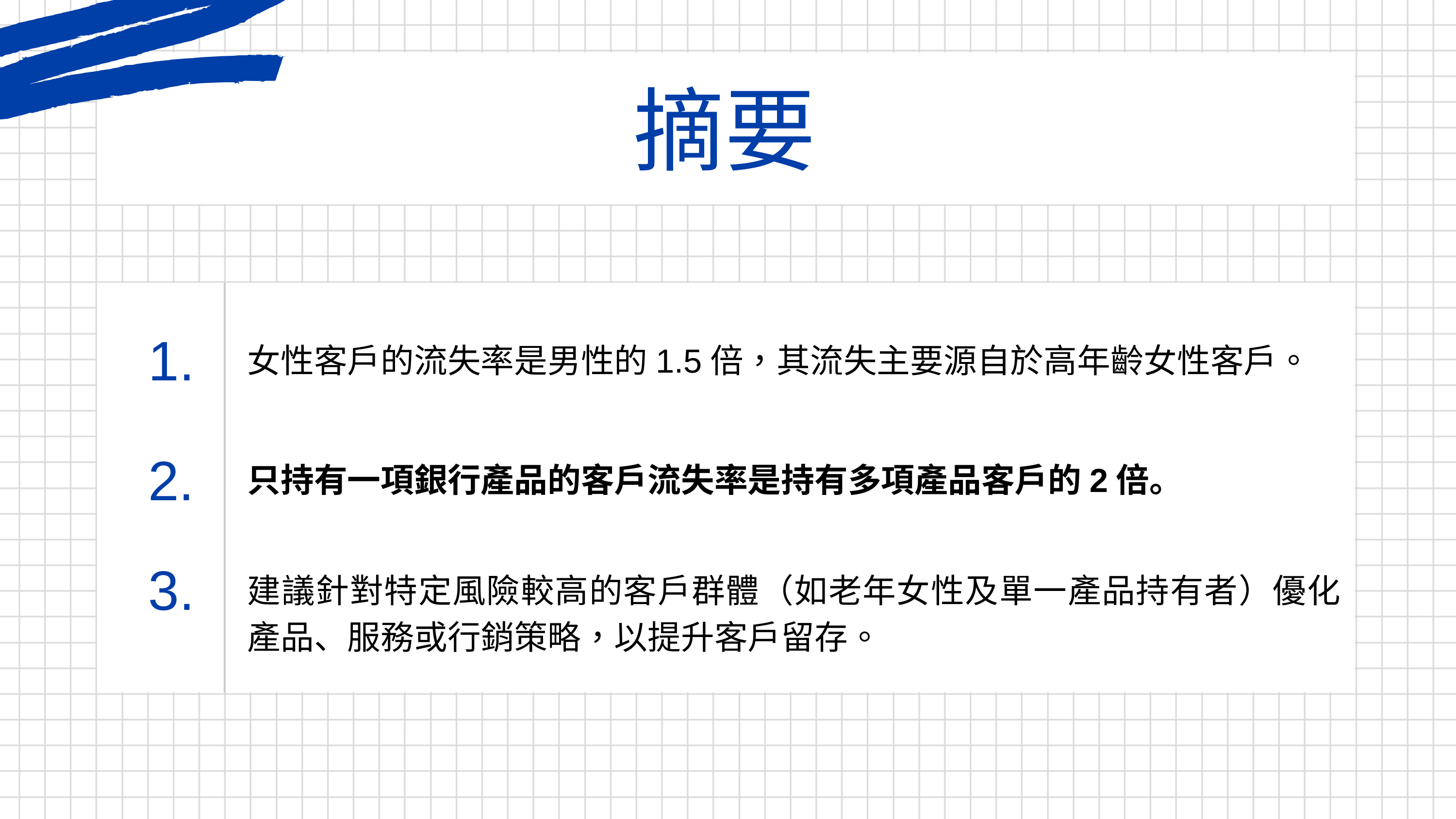

摘要

1.
女性客戶的流失率是男性的1.5倍，其流失主要源自於高年齡女性客戶。
2.
只持有一項銀行產品的客戶流失率是持有多項產品客戶的2倍。
3.
建議針對特定風險較高的客戶群體（如老年女性及單一產品持有者）優化產品、服務或行銷策略，以提升客戶留存。